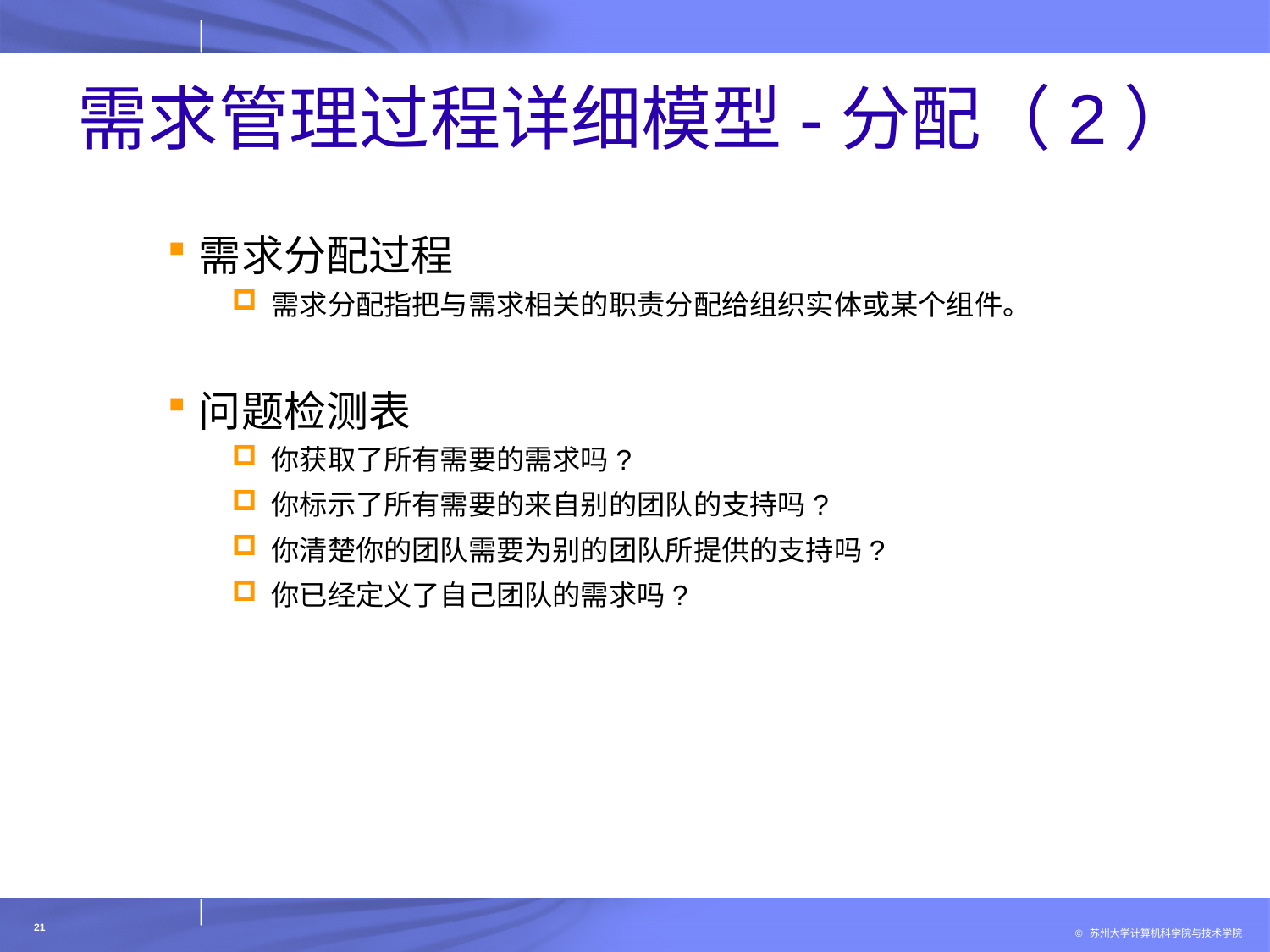

# 需求管理过程详细模型-分配（2）
需求分配过程
需求分配指把与需求相关的职责分配给组织实体或某个组件。

问题检测表
你获取了所有需要的需求吗?
你标示了所有需要的来自别的团队的支持吗?
你清楚你的团队需要为别的团队所提供的支持吗?
你已经定义了自己团队的需求吗?
21